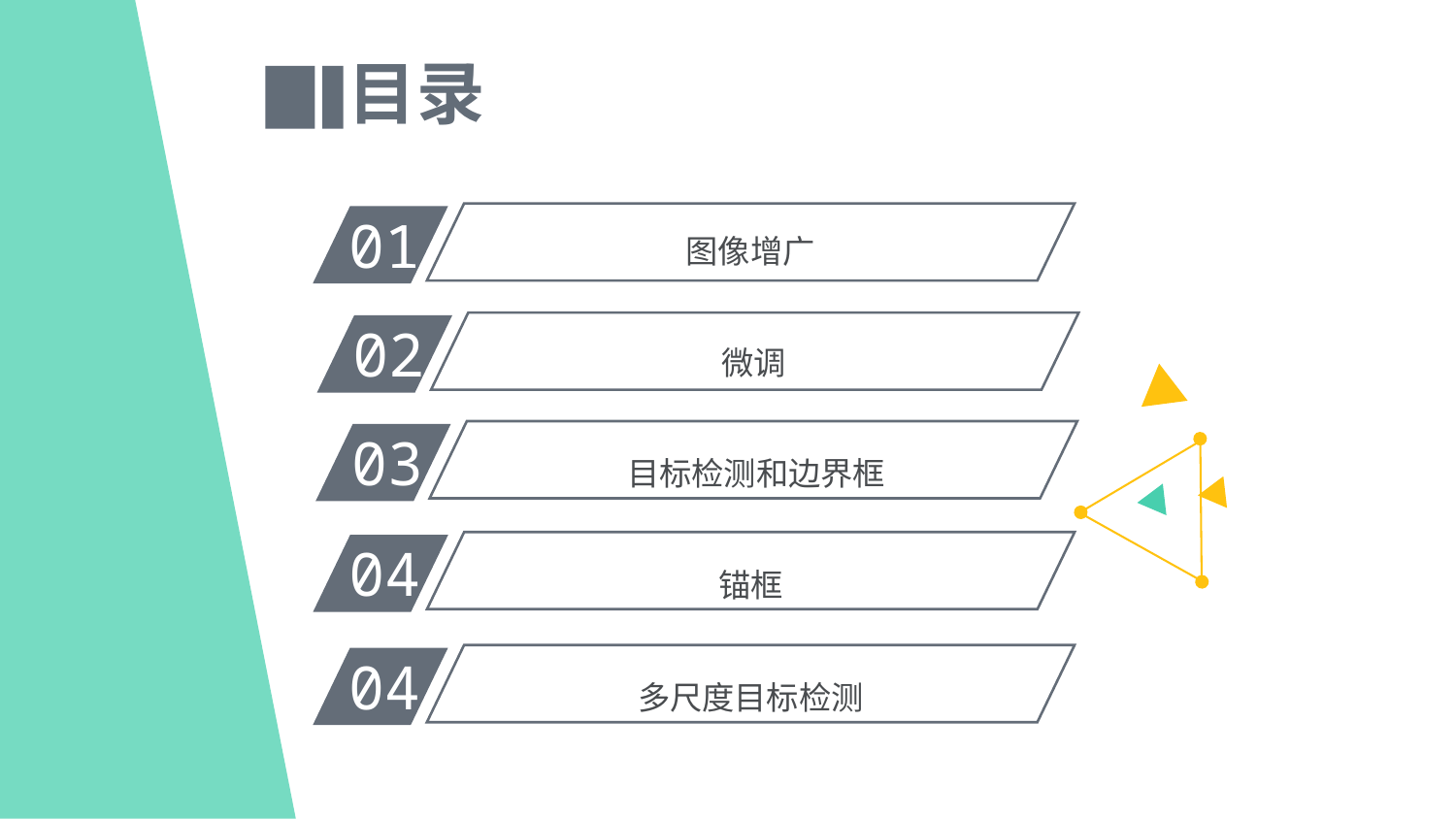

目录

01

图像增广

02

微调

03

目标检测和边界框
04

锚框
04

多尺度目标检测